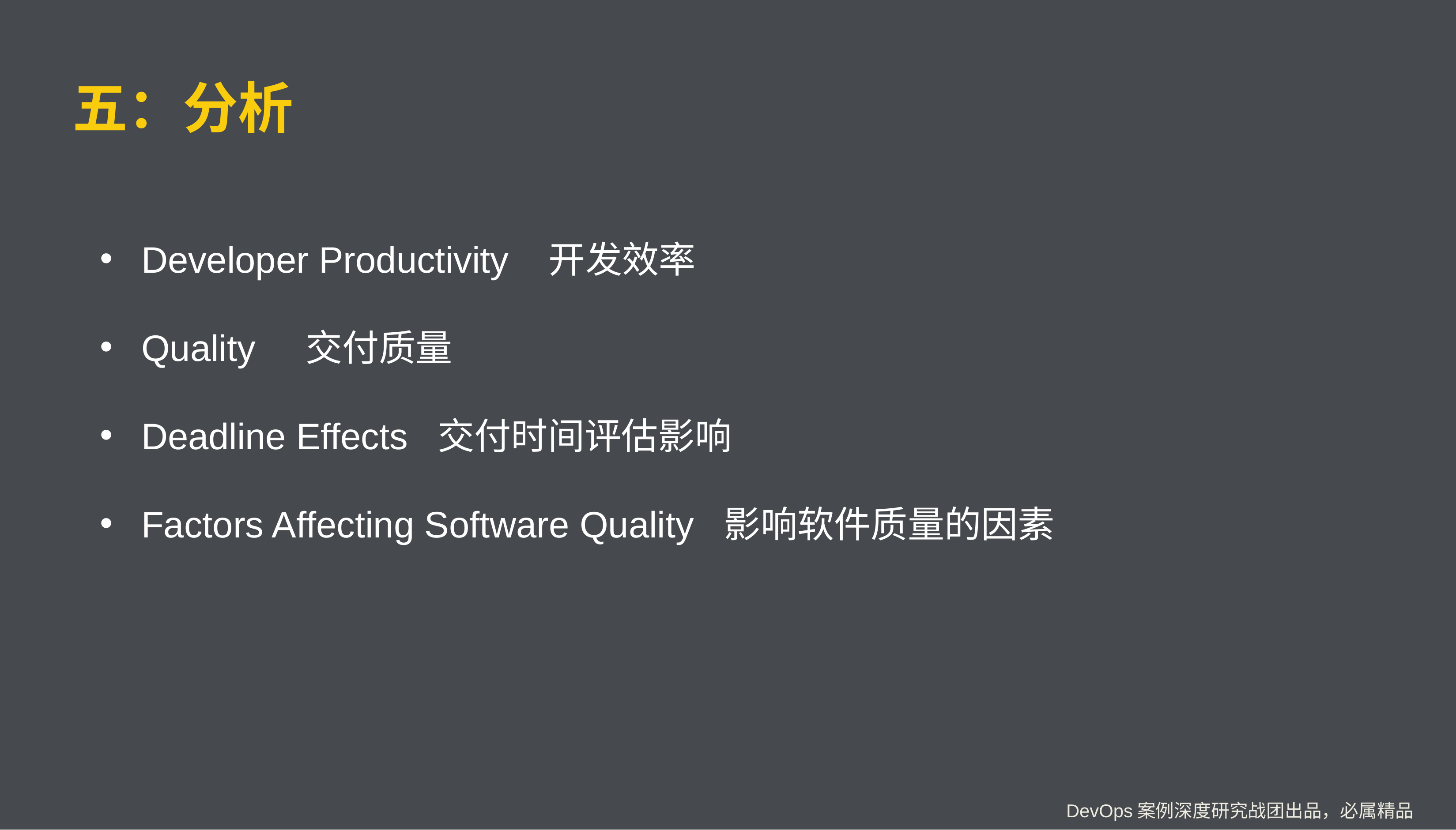

# 五：分析
Developer Productivity   开发效率

Quality    交付质量

Deadline Effects  交付时间评估影响

Factors Affecting Software Quality  影响软件质量的因素